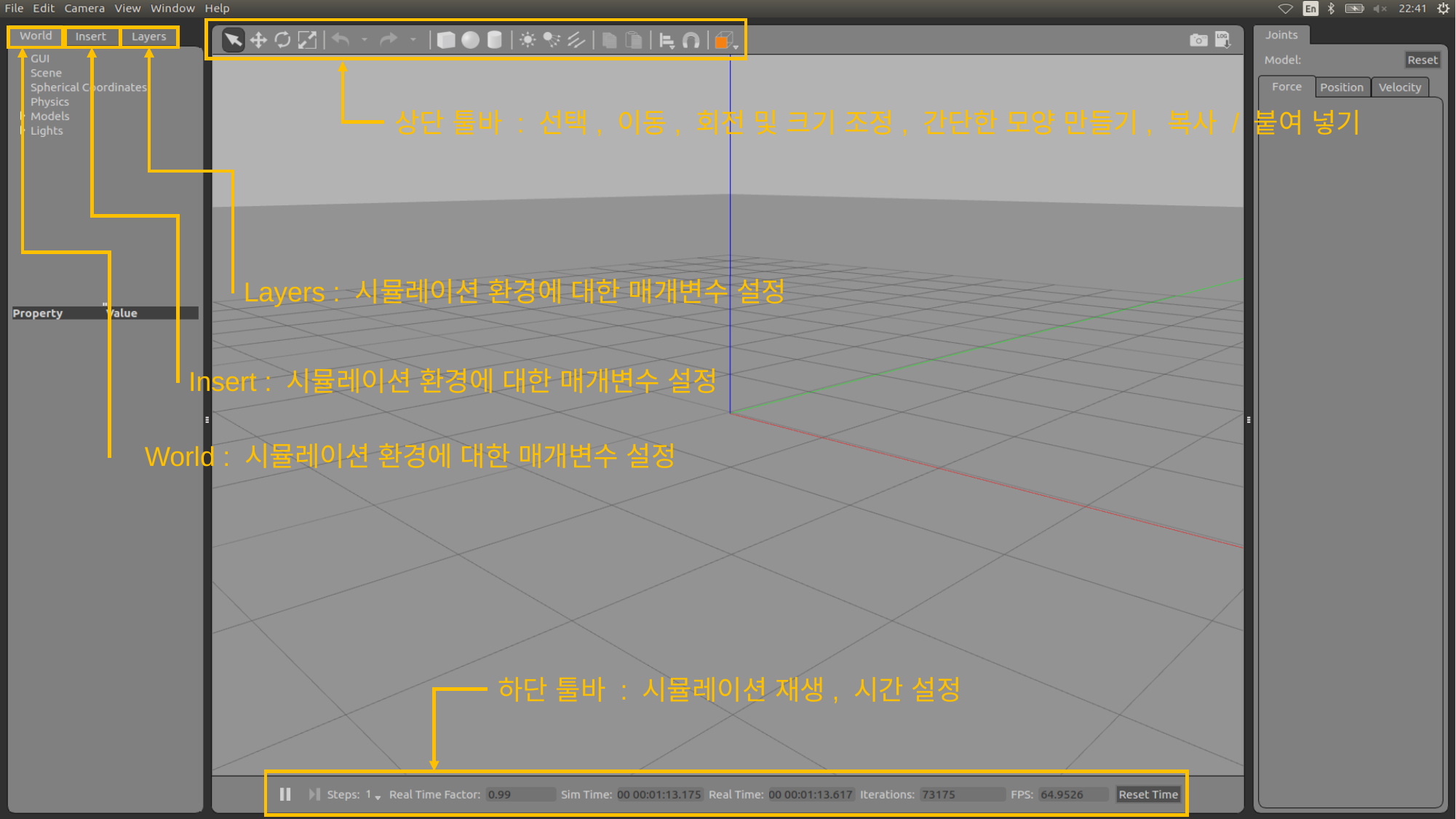

상단 툴바 : 선택, 이동, 회전 및 크기 조정, 간단한 모양 만들기, 복사 / 붙여 넣기

World : 시뮬레이션 환경에 대한 매개변수 설정

Insert : 시뮬레이션 환경에 대한 매개변수 설정

Layers : 시뮬레이션 환경에 대한 매개변수 설정
하단 툴바 : 시뮬레이션 재생, 시간 설정